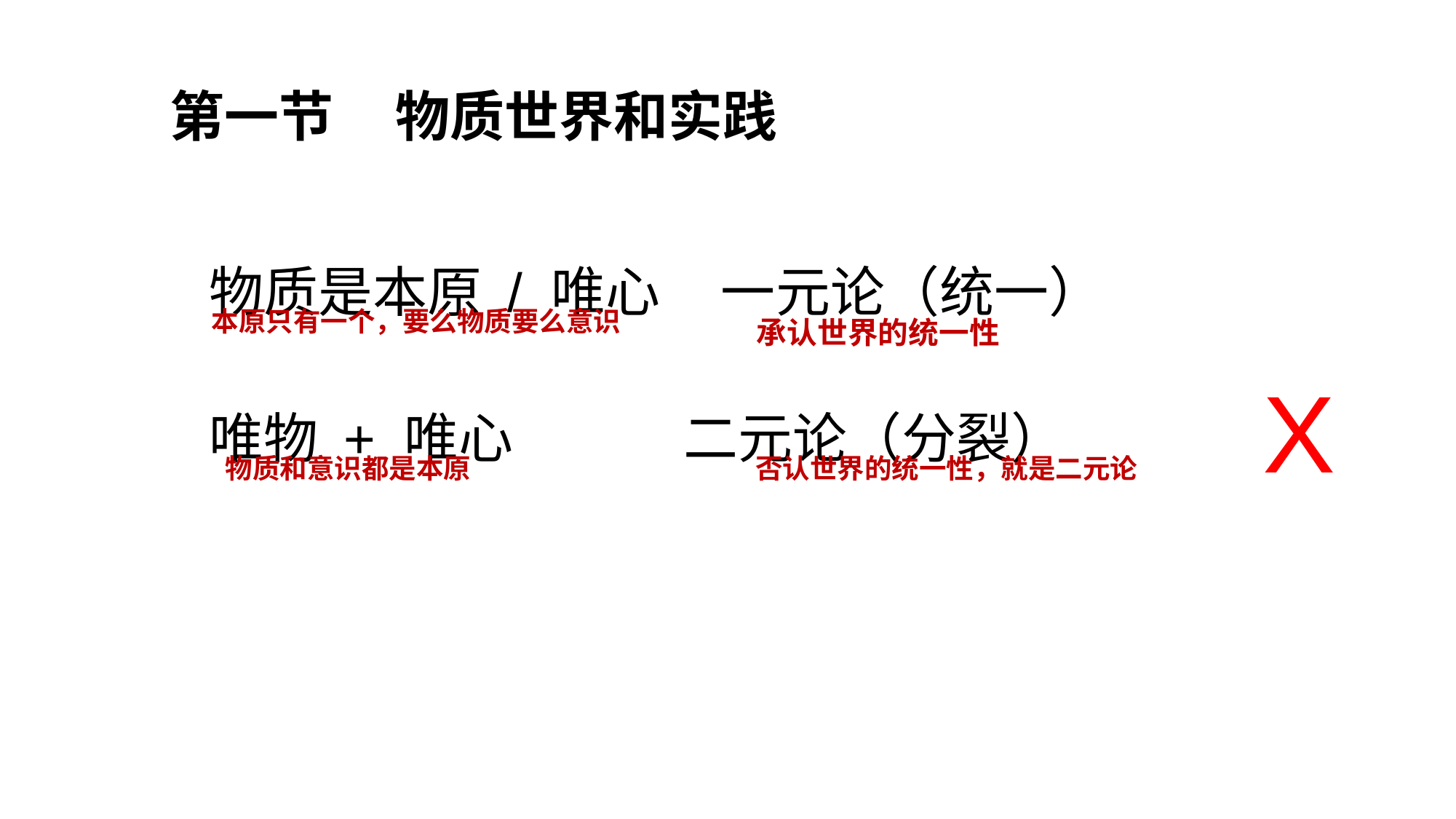

第一节     物质世界和实践

物质是本原 / 唯心     一元论（统一）
唯物 + 唯心              二元论（分裂）
本原只有一个，要么物质要么意识
承认世界的统一性
X
否认世界的统一性，就是二元论
物质和意识都是本原